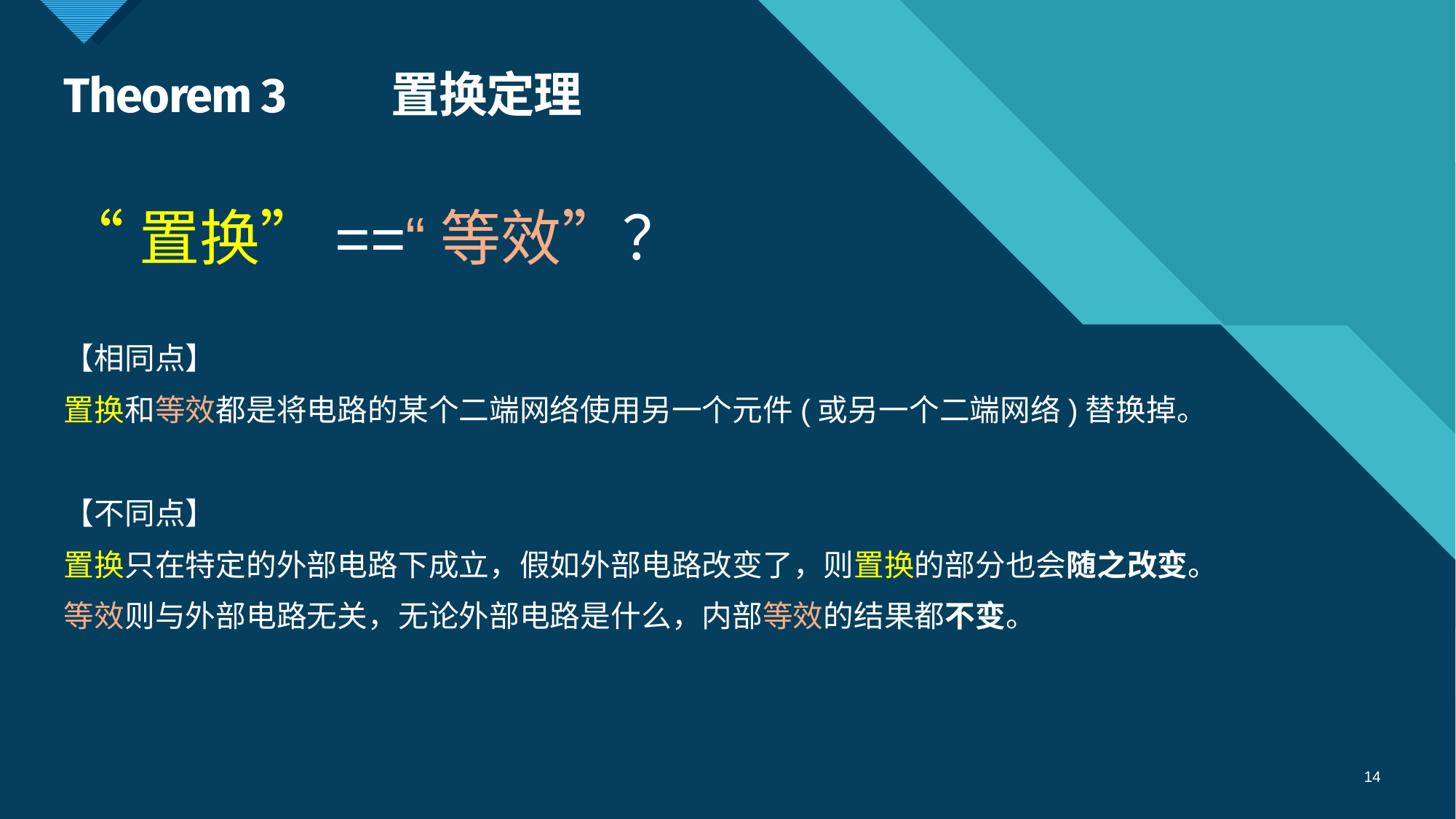

# Theorem 3	置换定理
“置换”==“等效”？

【相同点】
置换和等效都是将电路的某个二端网络使用另一个元件(或另一个二端网络)替换掉。

【不同点】
置换只在特定的外部电路下成立，假如外部电路改变了，则置换的部分也会随之改变。
等效则与外部电路无关，无论外部电路是什么，内部等效的结果都不变。

14